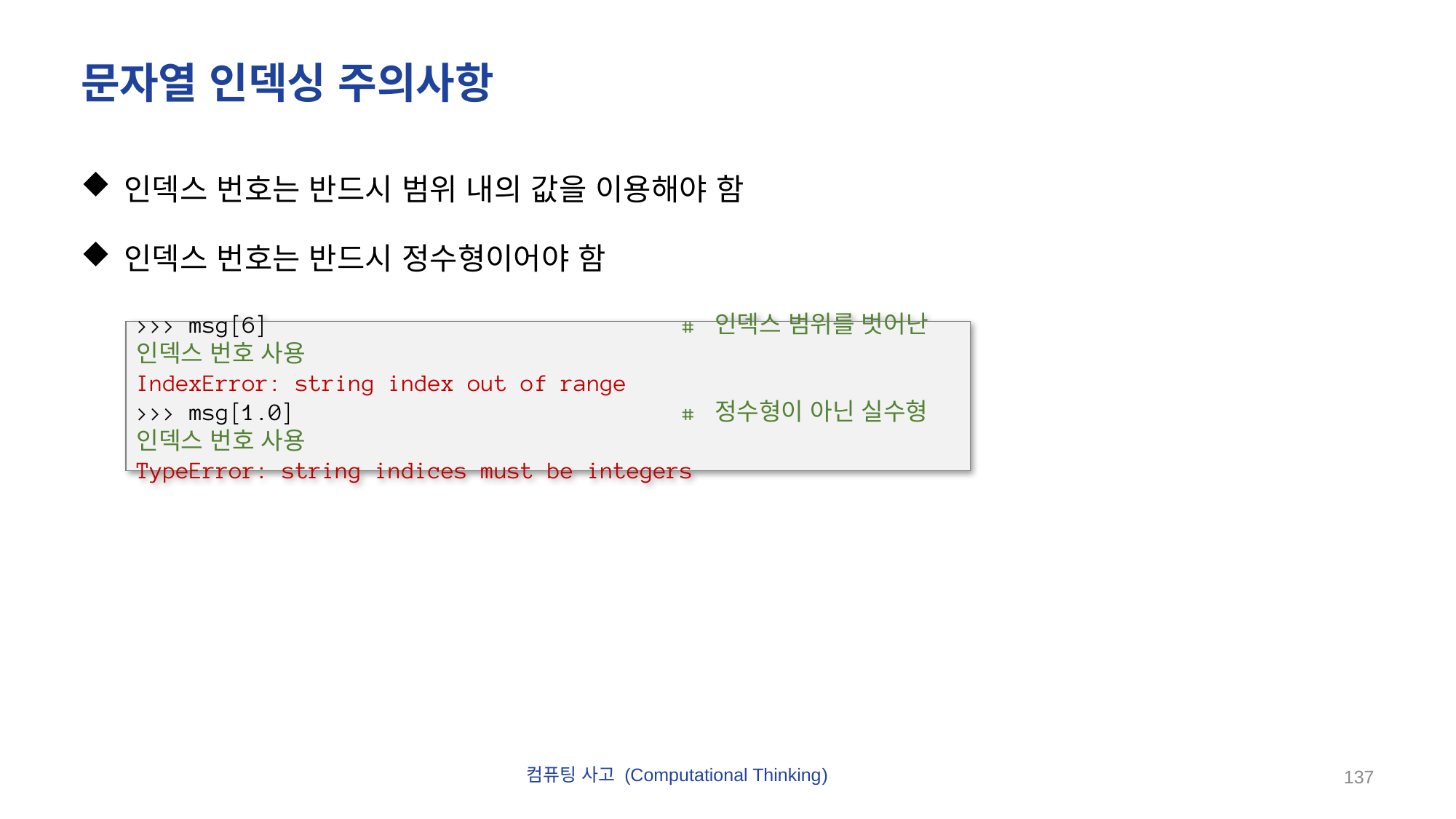

# 문자열 인덱싱 주의사항
인덱스 번호는 반드시 범위 내의 값을 이용해야 함
인덱스 번호는 반드시 정수형이어야 함
>>> msg[6]				# 인덱스 범위를 벗어난 인덱스 번호 사용
IndexError: string index out of range
>>> msg[1.0]				# 정수형이 아닌 실수형 인덱스 번호 사용
TypeError: string indices must be integers